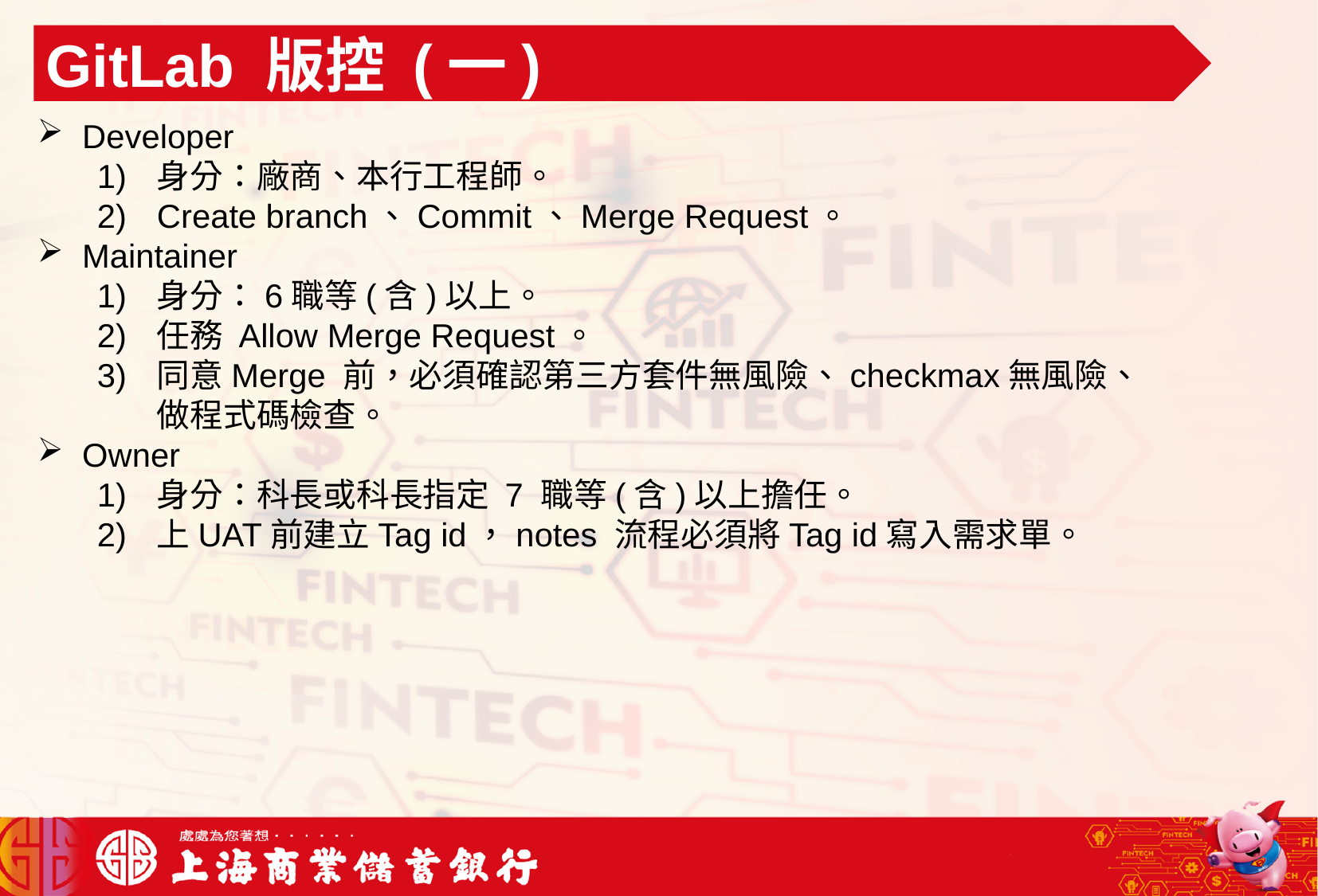

GitLab 版控 (一)
Developer
身分：廠商、本行工程師。
Create branch、Commit、Merge Request。
Maintainer
身分：6職等(含)以上。
任務 Allow Merge Request。
同意Merge 前，必須確認第三方套件無風險、checkmax無風險、做程式碼檢查。
Owner
身分：科長或科長指定 7 職等(含)以上擔任。
上UAT前建立Tag id，notes 流程必須將Tag id寫入需求單。